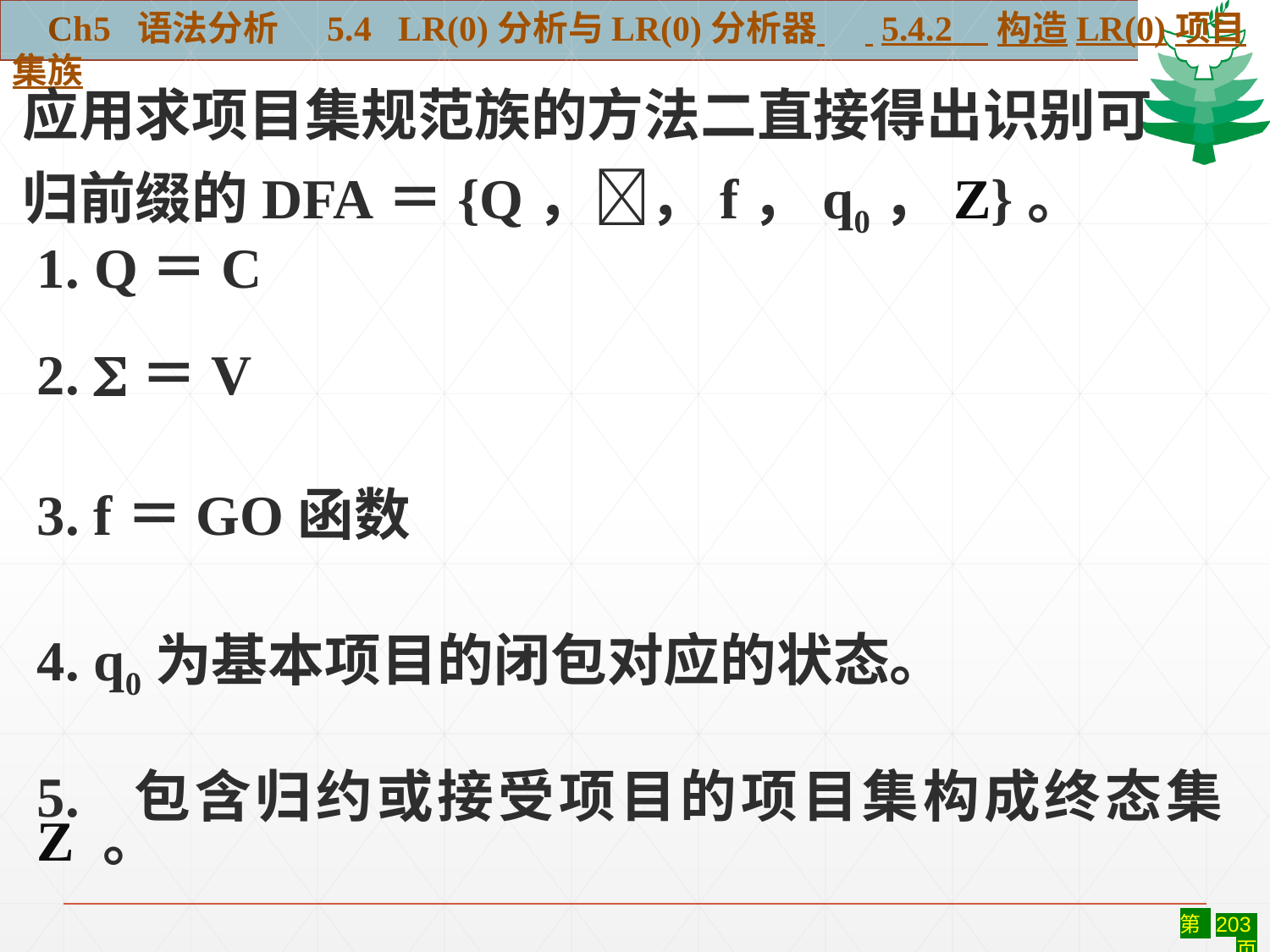

Ch5  语法分析     5.4   LR(0)分析与LR(0)分析器       5.4.2    构造LR(0)项目集族
应用求项目集规范族的方法二直接得出识别可
归前缀的DFA＝{Q，Σ，f，q0，Z}。
1. Q＝C
2. Σ＝V
3. f＝GO函数
4. q0为基本项目的闭包对应的状态。
5.  包含归约或接受项目的项目集构成终态集Z 。